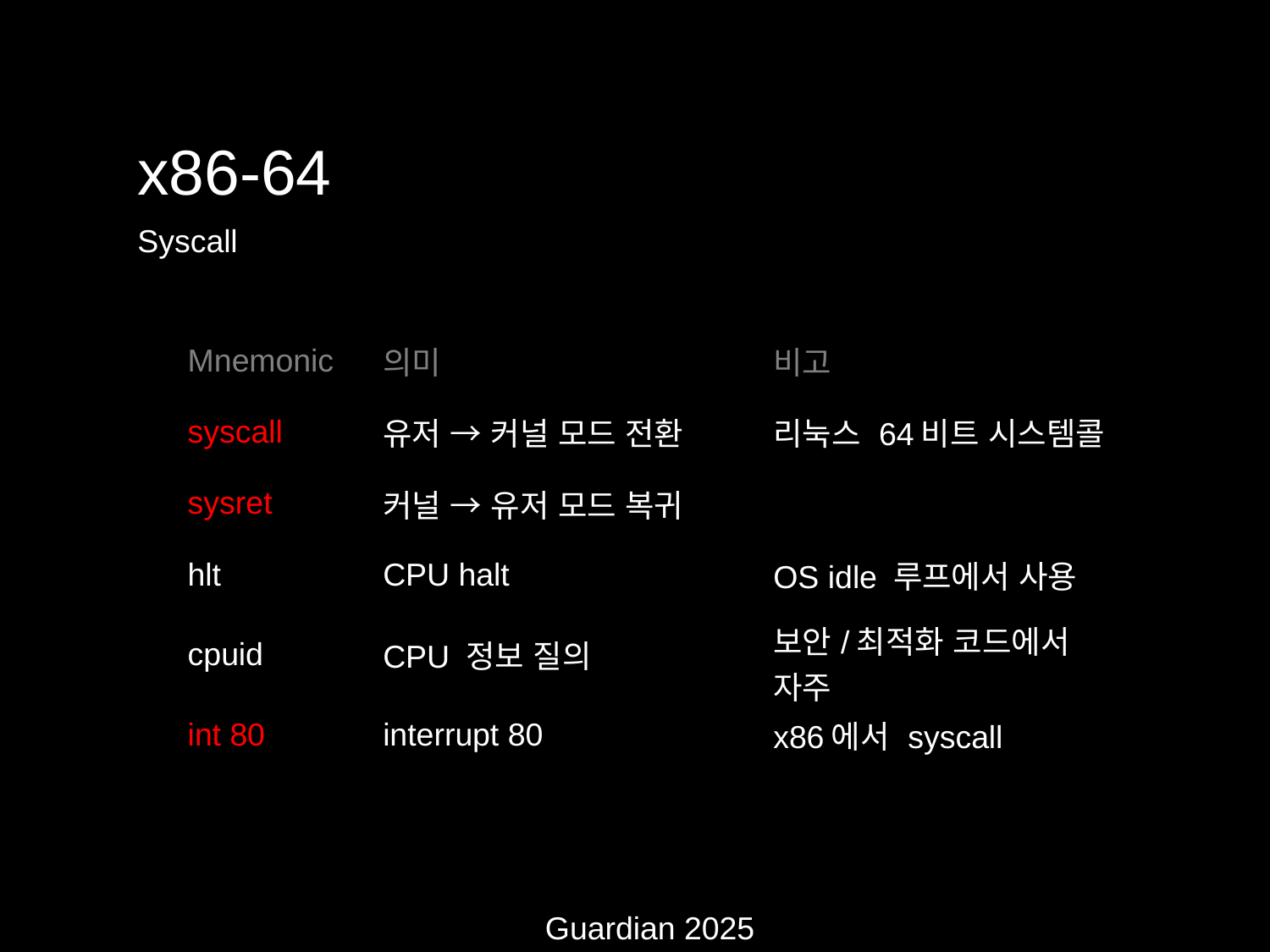

x86-64
Syscall
| Mnemonic | 의미 | 비고 |
| --- | --- | --- |
| syscall | 유저 → 커널 모드 전환 | 리눅스 64비트 시스템콜 |
| sysret | 커널 → 유저 모드 복귀 |  |
| hlt | CPU halt | OS idle 루프에서 사용 |
| cpuid | CPU 정보 질의 | 보안/최적화 코드에서 자주 |
| int 80 | interrupt 80 | x86에서 syscall |